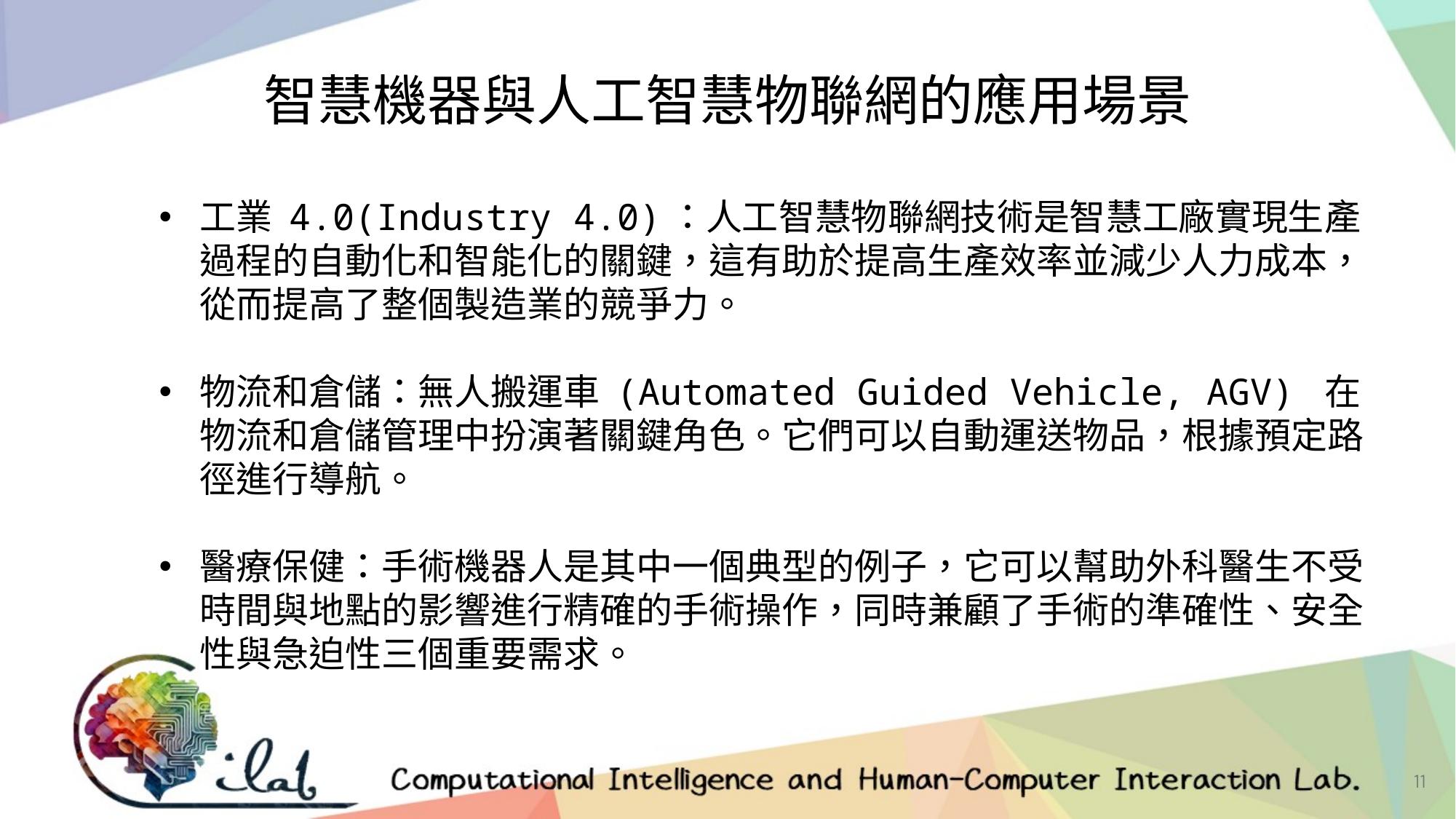

智慧機器與人工智慧物聯網的應用場景
工業 4.0(Industry 4.0)：人工智慧物聯網技術是智慧工廠實現生產過程的自動化和智能化的關鍵，這有助於提高生產效率並減少人力成本，從而提高了整個製造業的競爭力。

物流和倉儲：無人搬運車 (Automated Guided Vehicle, AGV) 在物流和倉儲管理中扮演著關鍵角色。它們可以自動運送物品，根據預定路徑進行導航。

醫療保健：手術機器人是其中一個典型的例子，它可以幫助外科醫生不受時間與地點的影響進行精確的手術操作，同時兼顧了手術的準確性、安全性與急迫性三個重要需求。
11